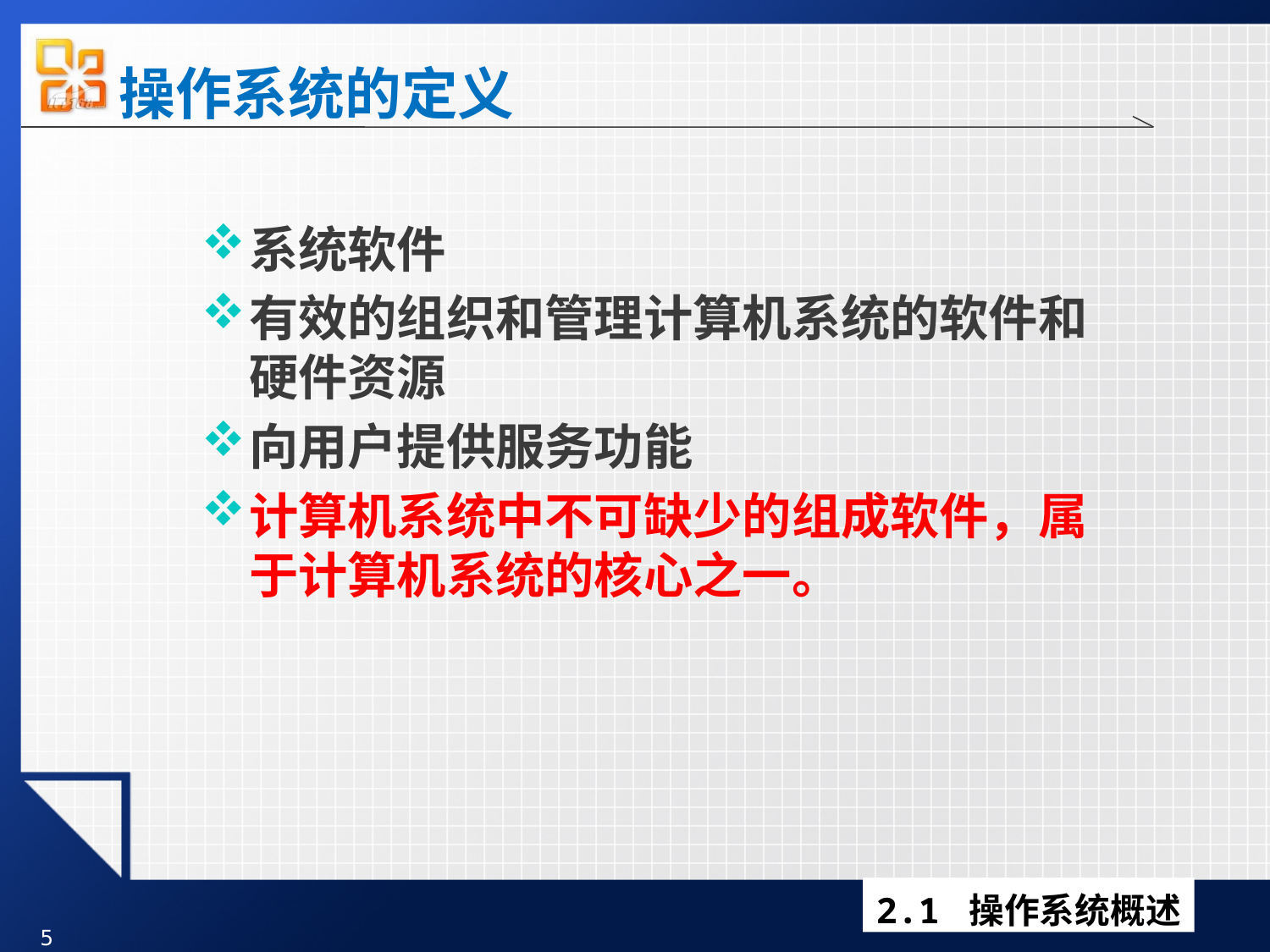

5
# 操作系统的定义
系统软件
有效的组织和管理计算机系统的软件和硬件资源
向用户提供服务功能
计算机系统中不可缺少的组成软件，属于计算机系统的核心之一。
2.1 操作系统概述